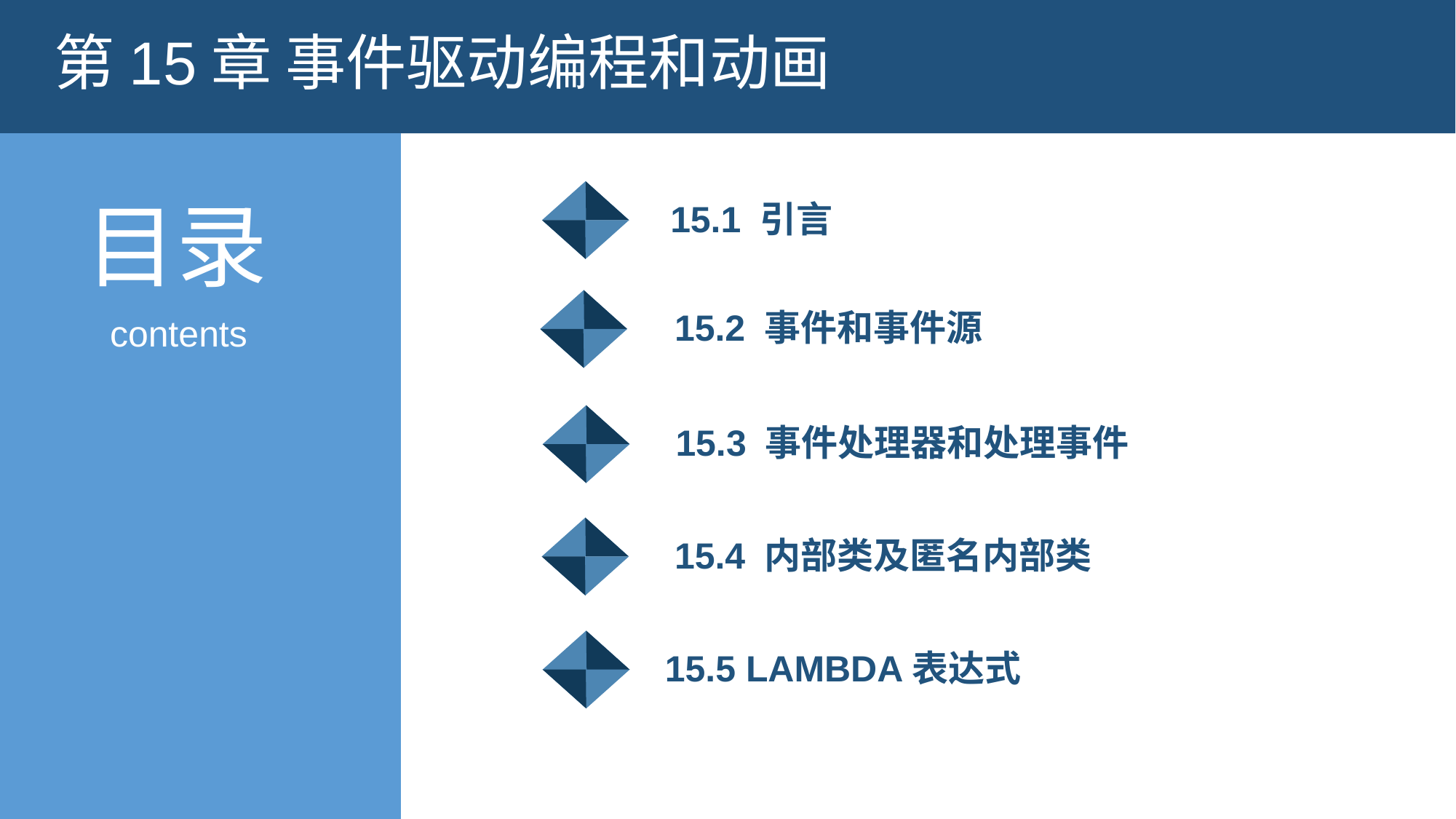

第15章 事件驱动编程和动画

15.1 引言

15.2 事件和事件源

15.3 事件处理器和处理事件

15.4 内部类及匿名内部类

15.5 Lambda表达式